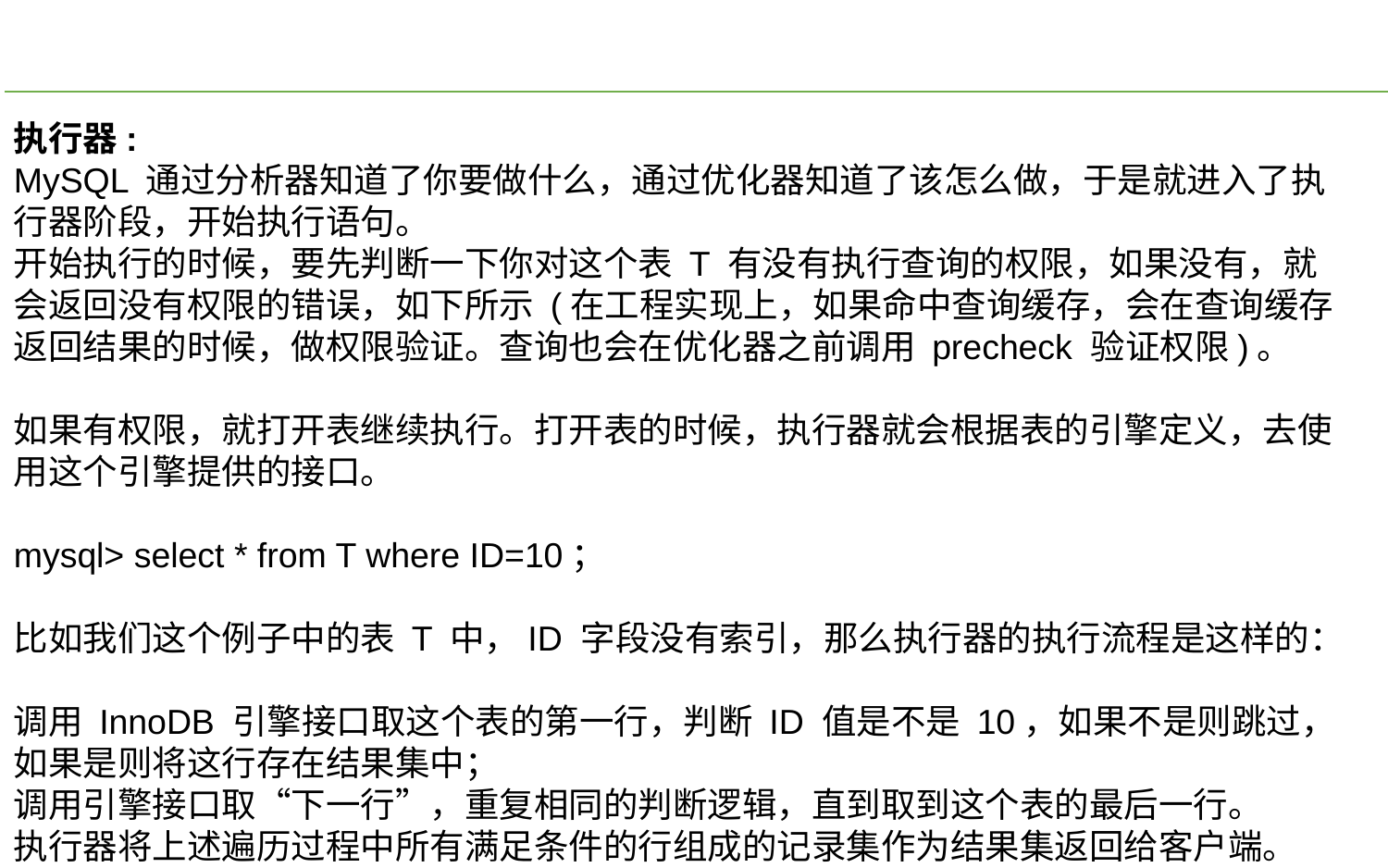

执行器:
MySQL 通过分析器知道了你要做什么，通过优化器知道了该怎么做，于是就进入了执行器阶段，开始执行语句。
开始执行的时候，要先判断一下你对这个表 T 有没有执行查询的权限，如果没有，就会返回没有权限的错误，如下所示 (在工程实现上，如果命中查询缓存，会在查询缓存返回结果的时候，做权限验证。查询也会在优化器之前调用 precheck 验证权限)。

如果有权限，就打开表继续执行。打开表的时候，执行器就会根据表的引擎定义，去使用这个引擎提供的接口。
mysql> select * from T where ID=10；

比如我们这个例子中的表 T 中，ID 字段没有索引，那么执行器的执行流程是这样的：

调用 InnoDB 引擎接口取这个表的第一行，判断 ID 值是不是 10，如果不是则跳过，如果是则将这行存在结果集中；
调用引擎接口取“下一行”，重复相同的判断逻辑，直到取到这个表的最后一行。
执行器将上述遍历过程中所有满足条件的行组成的记录集作为结果集返回给客户端。